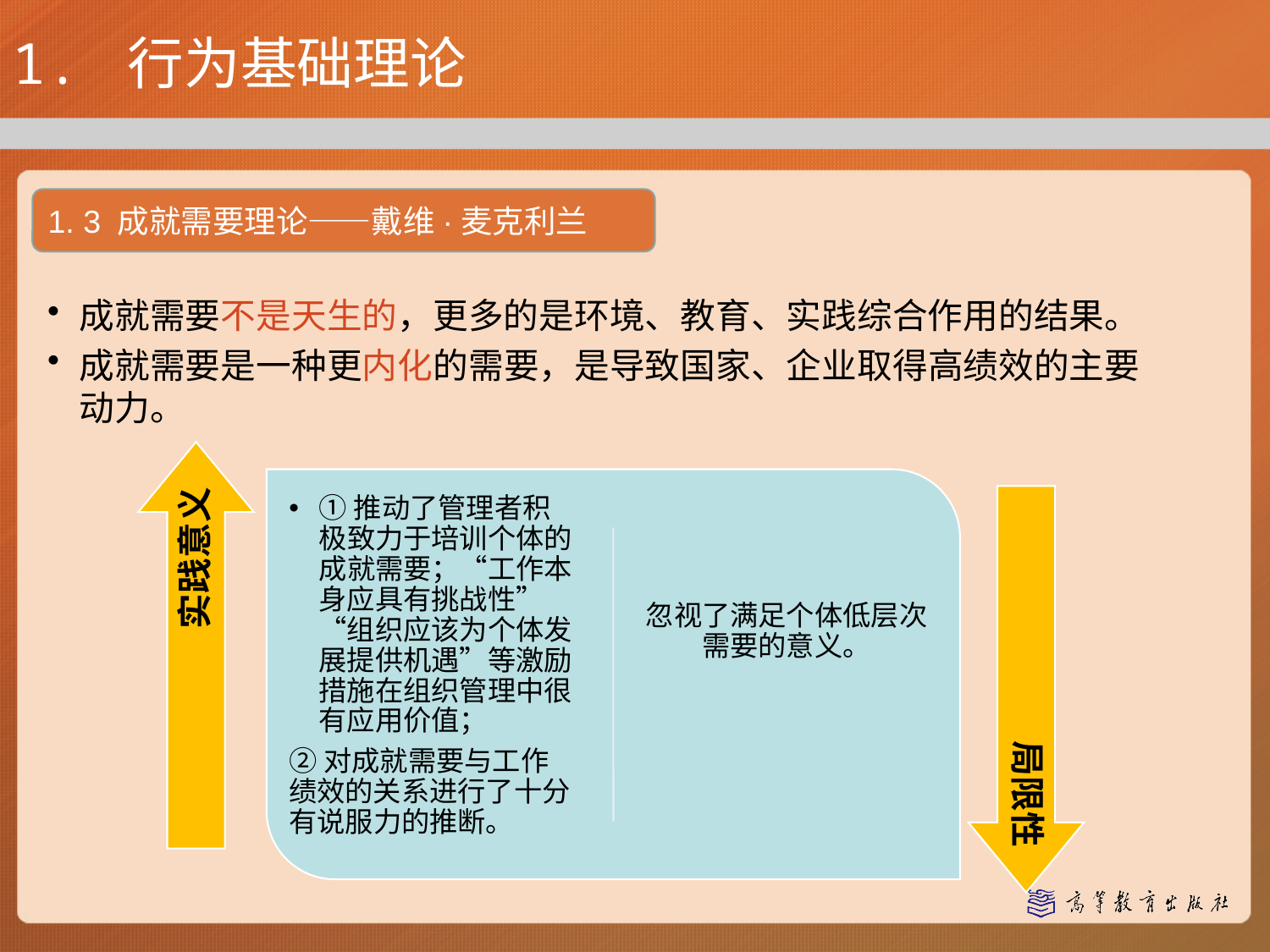

1. 行为基础理论
1. 3 成就需要理论——戴维·麦克利兰
成就需要不是天生的，更多的是环境、教育、实践综合作用的结果。
成就需要是一种更内化的需要，是导致国家、企业取得高绩效的主要动力。

①推动了管理者积极致力于培训个体的成就需要；“工作本身应具有挑战性”“组织应该为个体发展提供机遇”等激励措施在组织管理中很有应用价值；
②对成就需要与工作绩效的关系进行了十分有说服力的推断。

忽视了满足个体低层次需要的意义。
实践意义
局限性